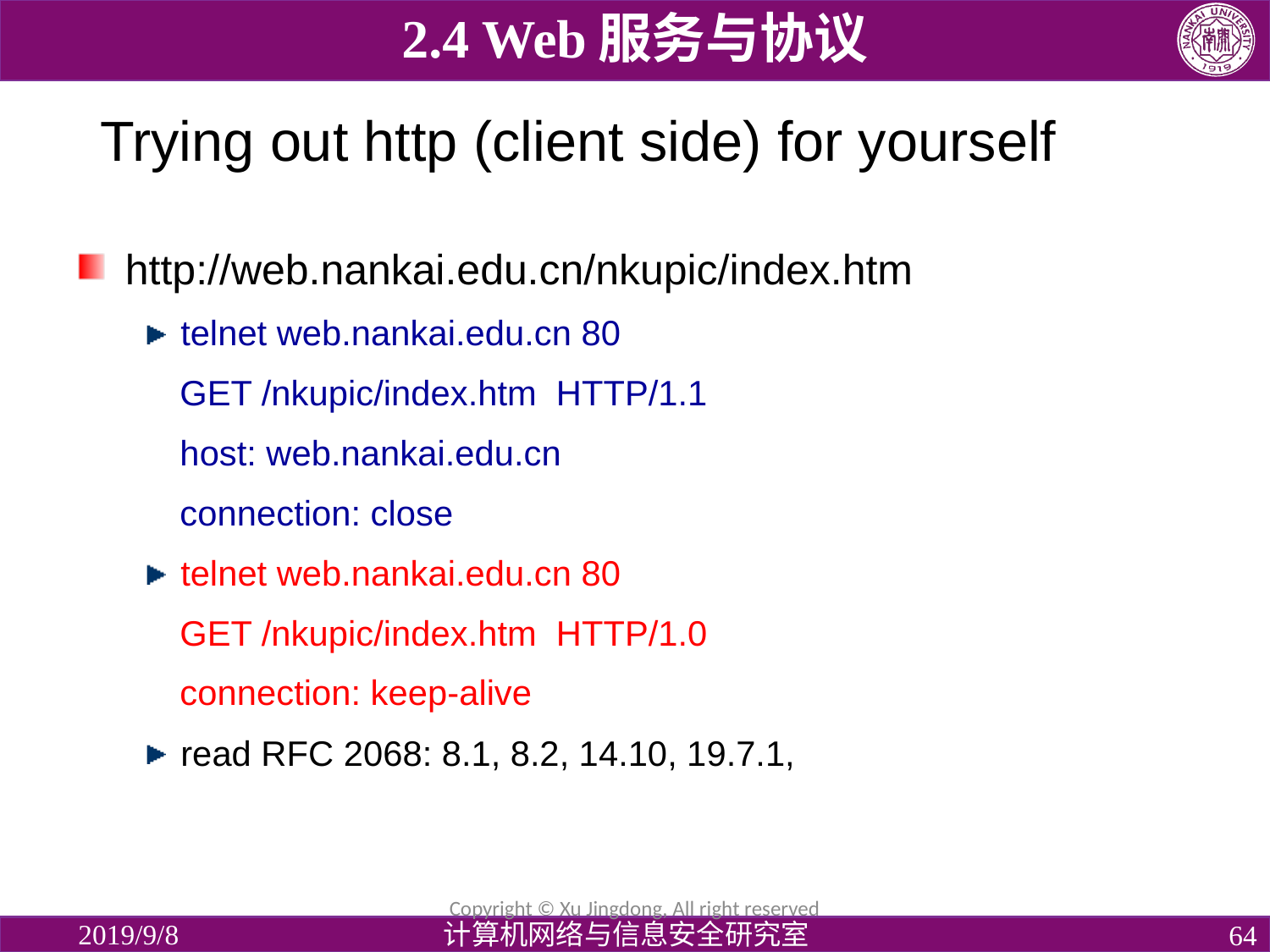

2.4 Web服务与协议
# Trying out http (client side) for yourself
http://web.nankai.edu.cn/nkupic/index.htm
telnet web.nankai.edu.cn 80
    GET /nkupic/index.htm  HTTP/1.1
    host: web.nankai.edu.cn
    connection: close
telnet web.nankai.edu.cn 80
    GET /nkupic/index.htm  HTTP/1.0
    connection: keep-alive
read RFC 2068: 8.1, 8.2, 14.10, 19.7.1,

Copyright © Xu Jingdong, All right reserved